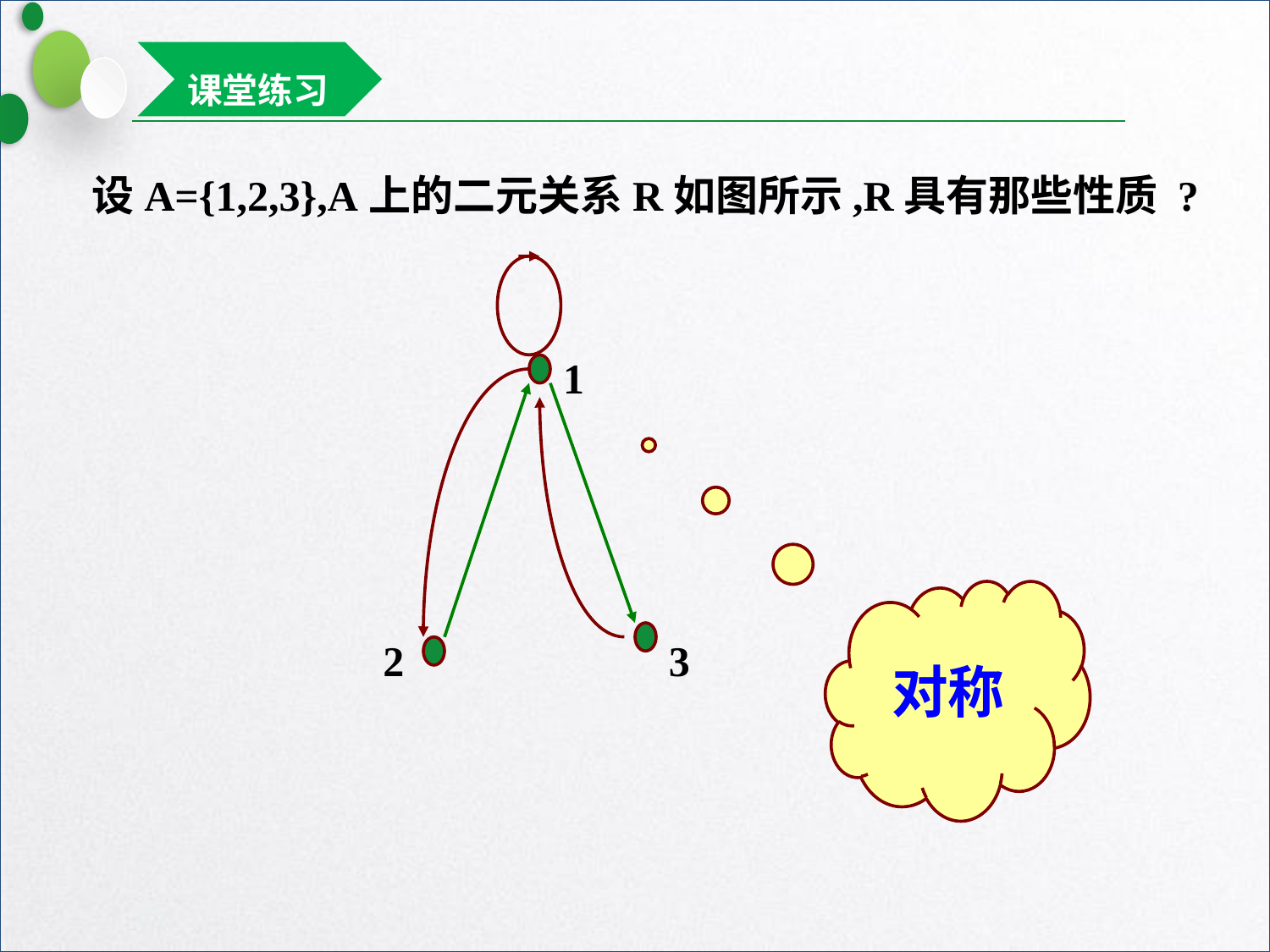

课堂练习
设A={1,2,3},A上的二元关系R如图所示,R具有那些性质 ?

1

对称
2
3

62